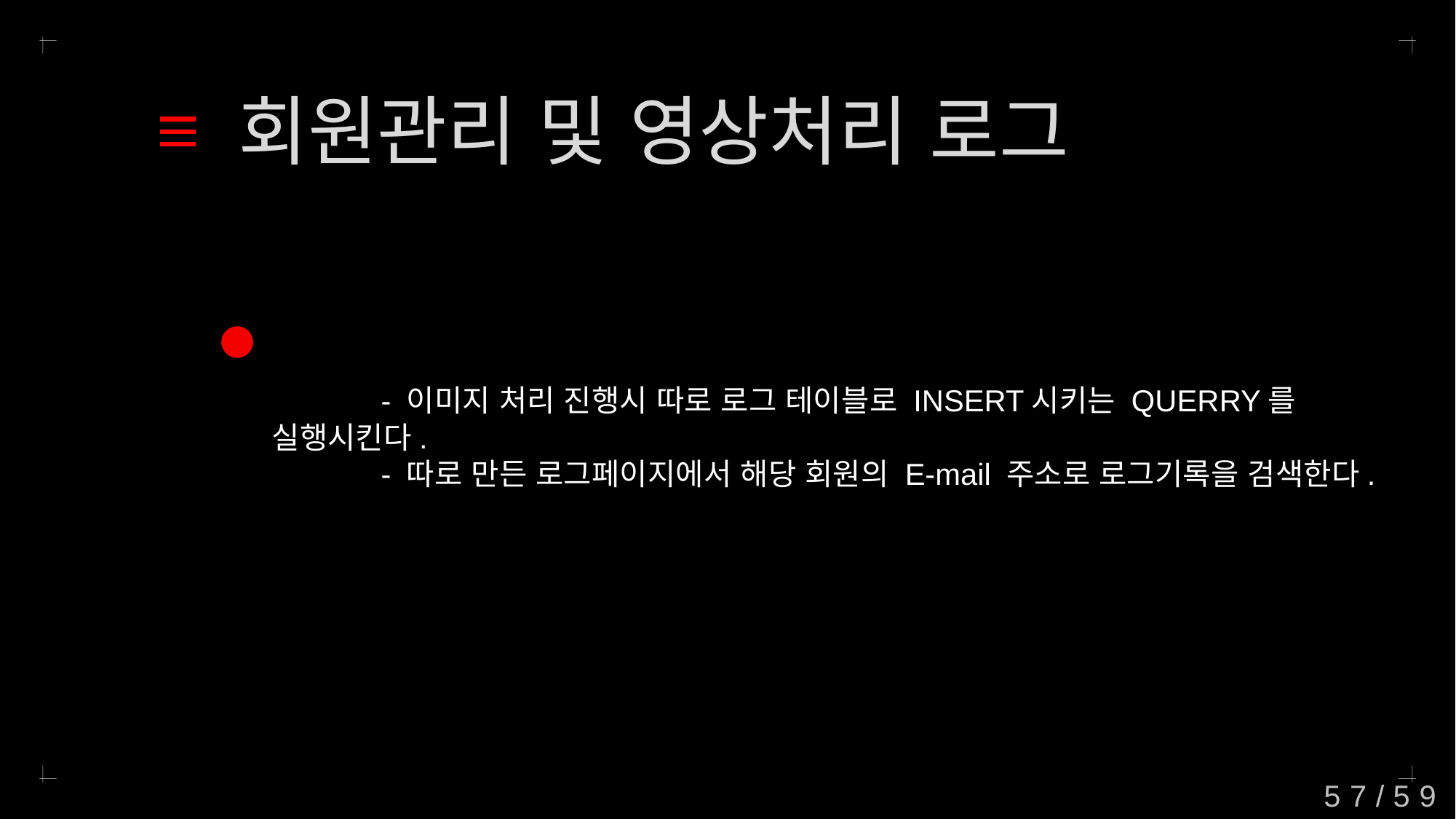

회원관리 및 영상처리 로그
로그기록 조회
	- 이미지 처리 진행시 따로 로그 테이블로 INSERT시키는 QUERRY를 실행시킨다.
	- 따로 만든 로그페이지에서 해당 회원의 E-mail 주소로 로그기록을 검색한다.

57/59